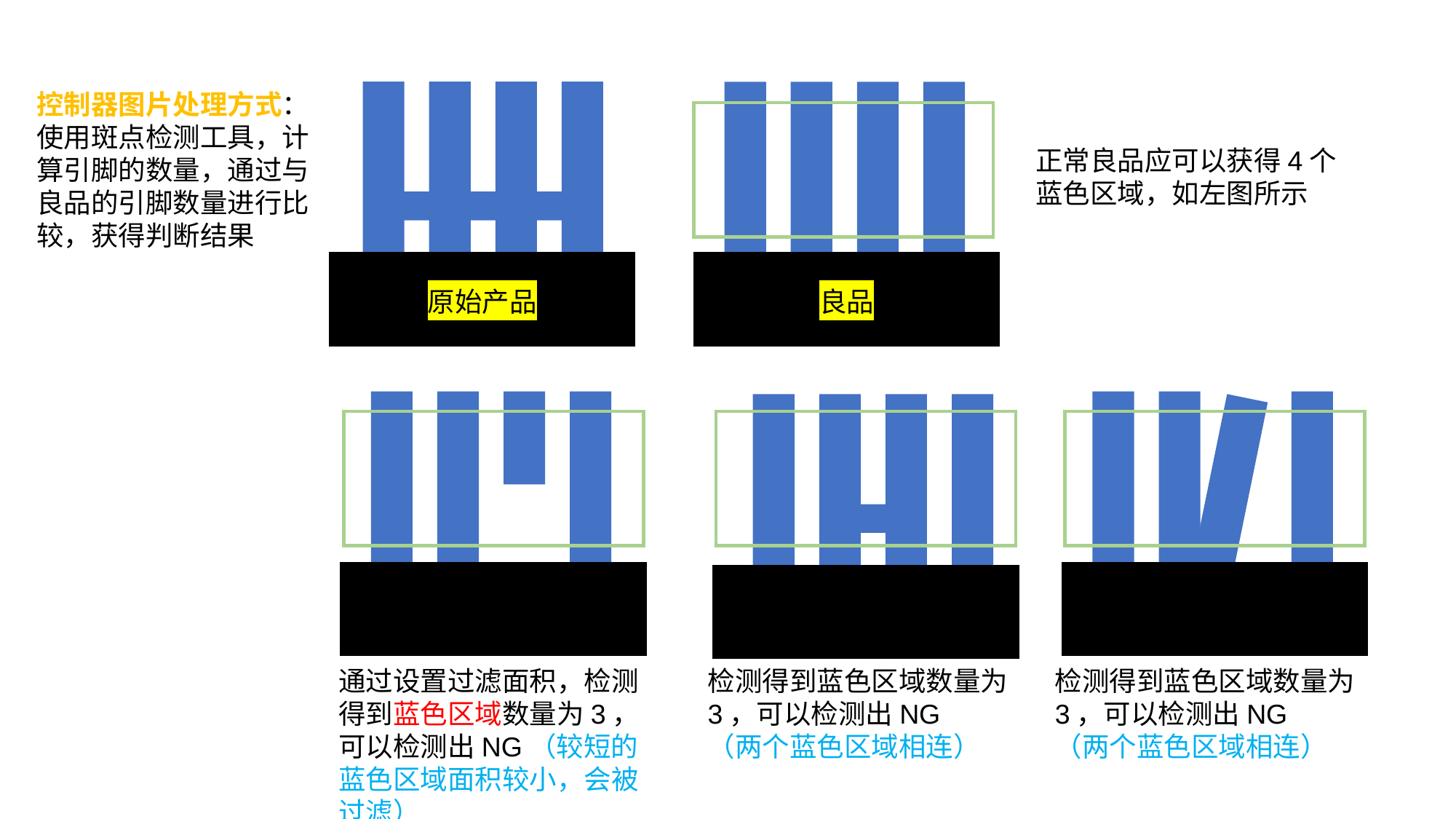

控制器图片处理方式：
使用斑点检测工具，计算引脚的数量，通过与良品的引脚数量进行比较，获得判断结果

正常良品应可以获得4个蓝色区域，如左图所示

原始产品
良品

通过设置过滤面积，检测得到蓝色区域数量为3，可以检测出NG（较短的蓝色区域面积较小，会被过滤）
检测得到蓝色区域数量为3，可以检测出NG
（两个蓝色区域相连）
检测得到蓝色区域数量为3，可以检测出NG
（两个蓝色区域相连）